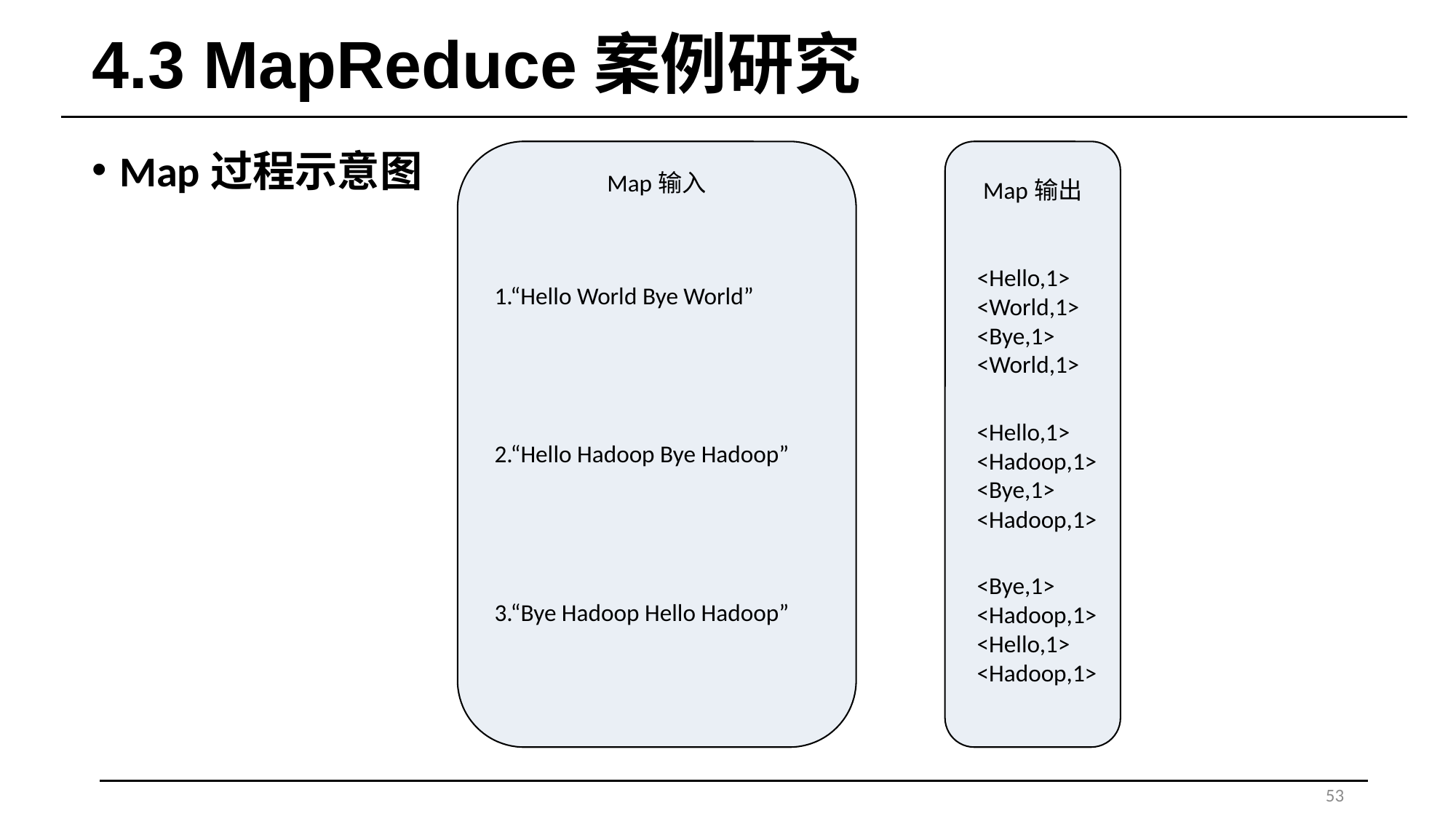

# 4.3 MapReduce案例研究
Map过程示意图

Map输入
1.“Hello World Bye World”
2.“Hello Hadoop Bye Hadoop”
3.“Bye Hadoop Hello Hadoop”
Map输出
<Hello,1>
<World,1>
<Bye,1>
<World,1>
<Hello,1>
<Hadoop,1>
<Bye,1>
<Hadoop,1>
<Bye,1>
<Hadoop,1>
<Hello,1>
<Hadoop,1>
53